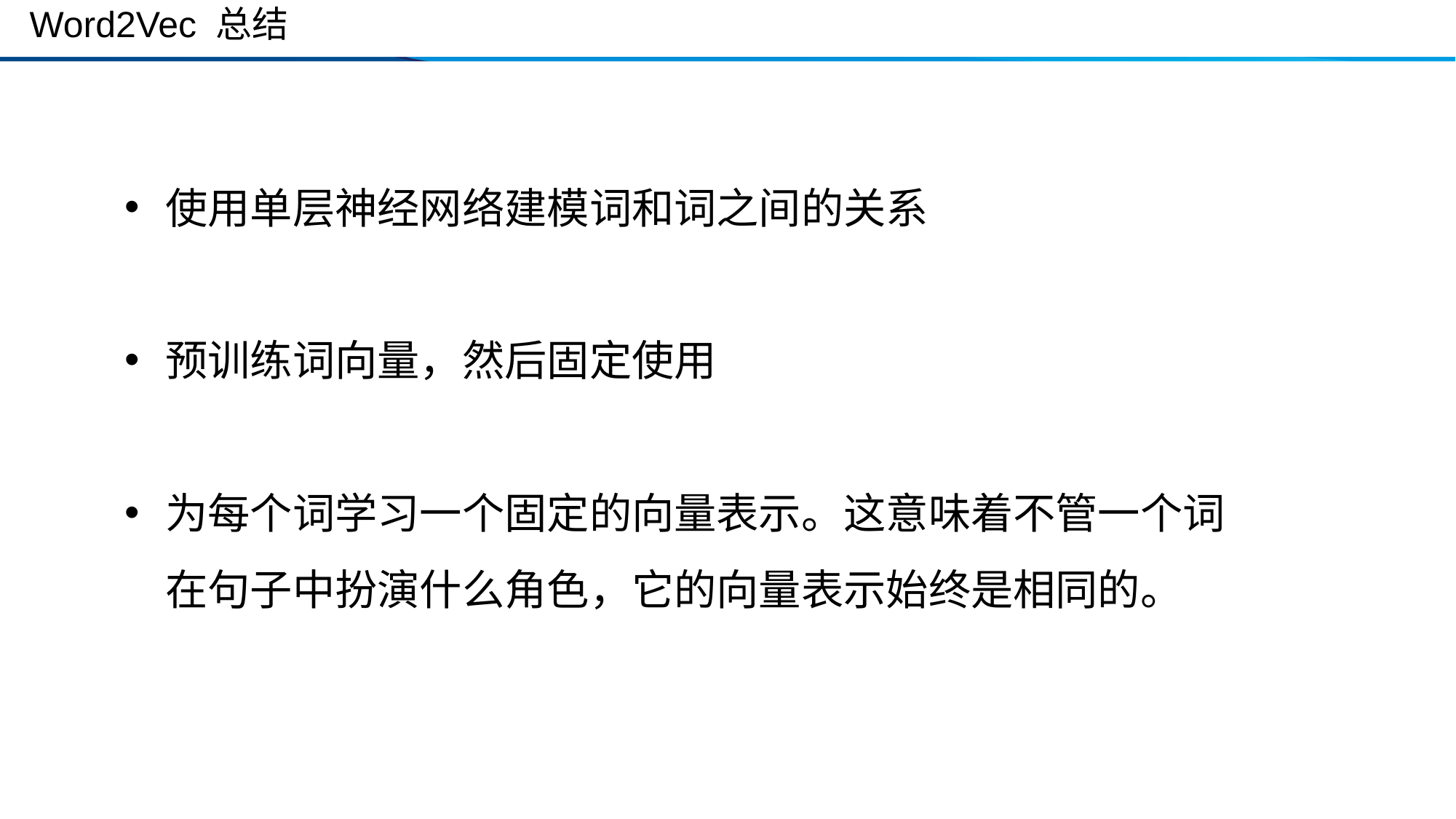

# Word2Vec 总结

使用单层神经网络建模词和词之间的关系

预训练词向量，然后固定使用

为每个词学习一个固定的向量表示。这意味着不管一个词在句子中扮演什么角色，它的向量表示始终是相同的。